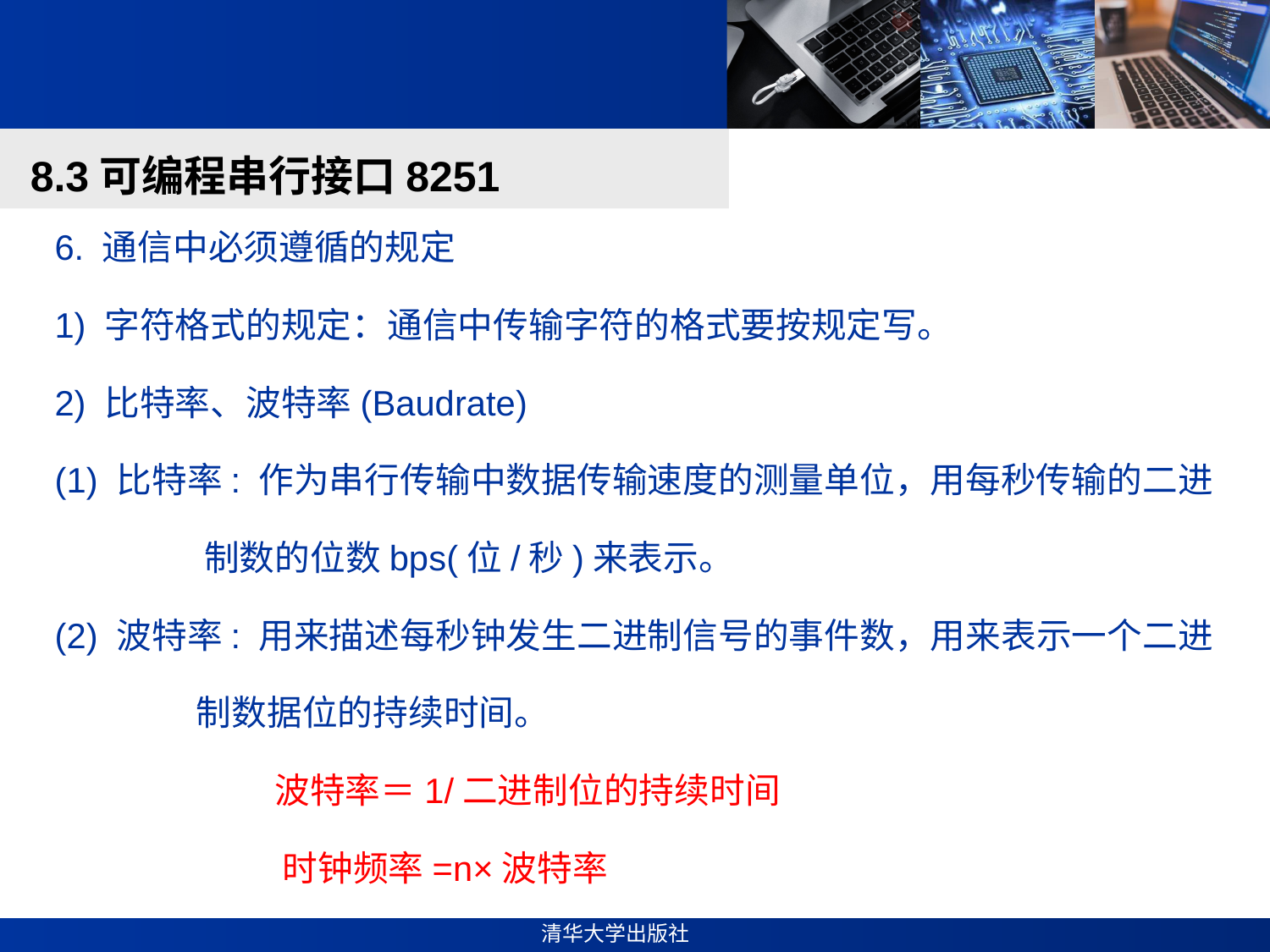

#
8.3可编程串行接口8251
6. 通信中必须遵循的规定
1) 字符格式的规定：通信中传输字符的格式要按规定写。
2) 比特率、波特率(Baudrate)
(1) 比特率: 作为串行传输中数据传输速度的测量单位，用每秒传输的二进
                  制数的位数bps(位/秒)来表示。
(2) 波特率: 用来描述每秒钟发生二进制信号的事件数，用来表示一个二进
                 制数据位的持续时间。
                           波特率＝1/二进制位的持续时间
                            时钟频率=n×波特率